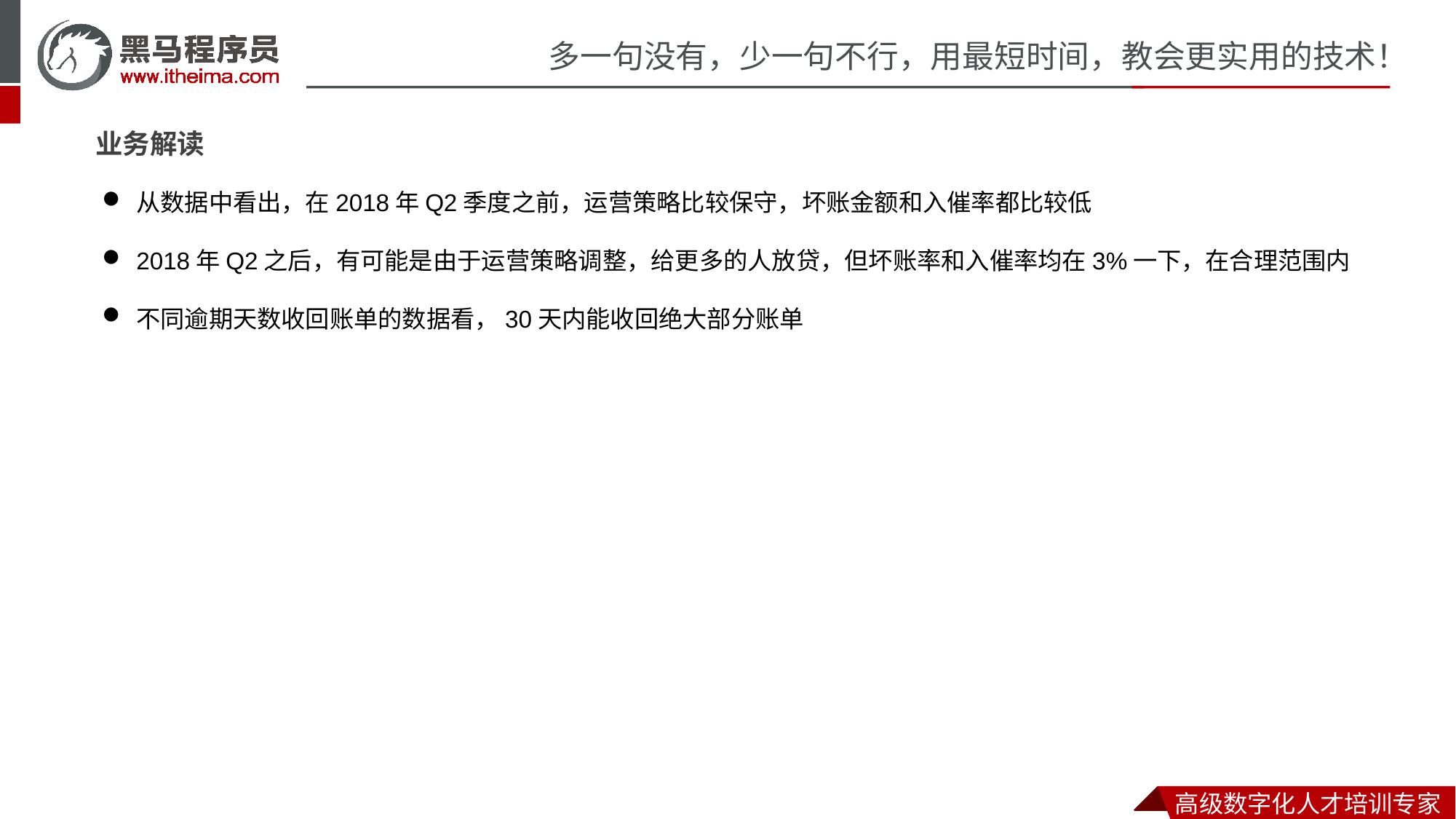

业务解读
从数据中看出，在2018年Q2季度之前，运营策略比较保守，坏账金额和入催率都比较低

2018年Q2之后，有可能是由于运营策略调整，给更多的人放贷，但坏账率和入催率均在3%一下，在合理范围内

不同逾期天数收回账单的数据看，30天内能收回绝大部分账单